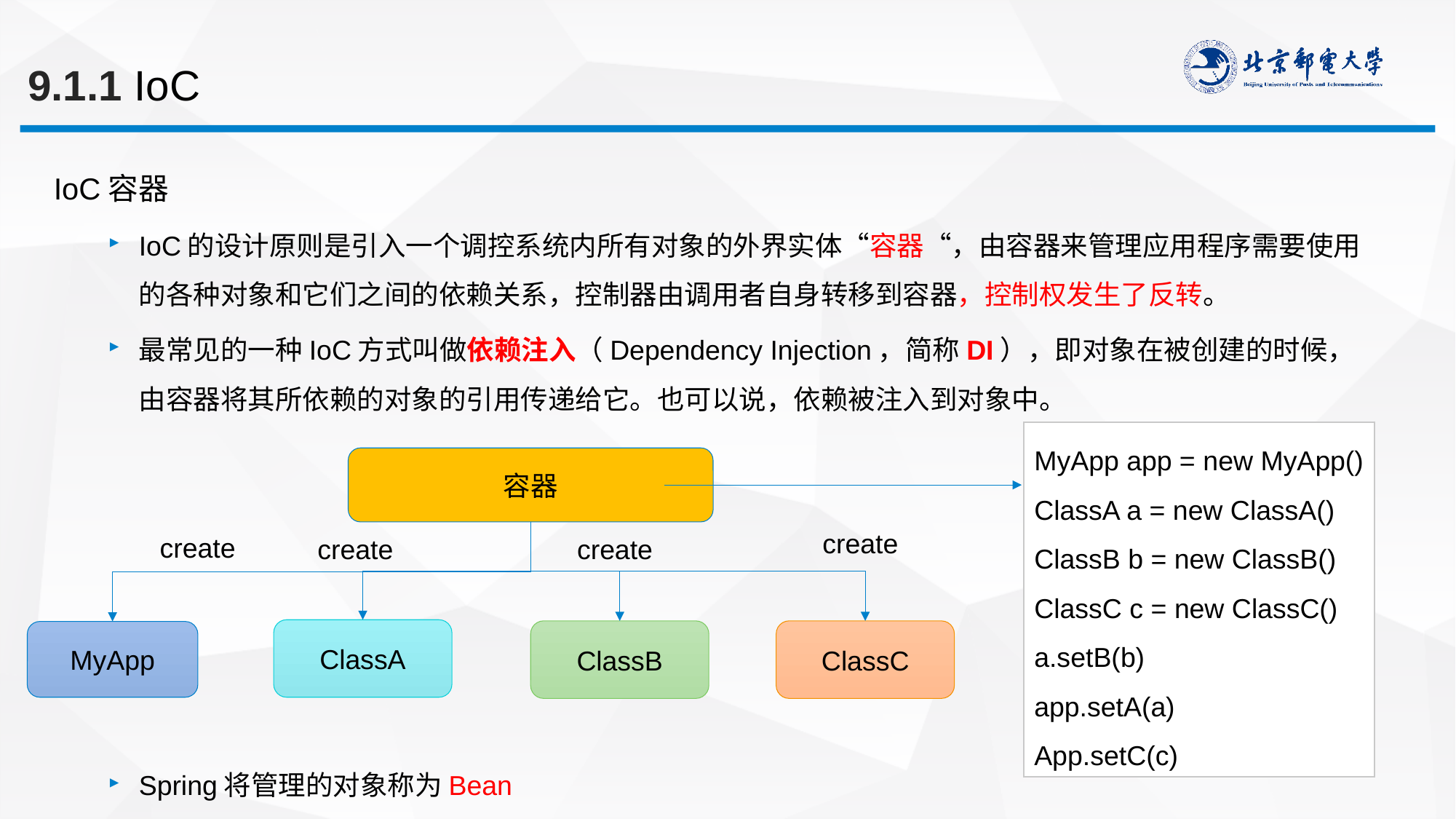

9.1.1 IoC
IoC容器
IoC的设计原则是引入一个调控系统内所有对象的外界实体“容器“，由容器来管理应用程序需要使用的各种对象和它们之间的依赖关系，控制器由调用者自身转移到容器，控制权发生了反转。
最常见的一种IoC方式叫做依赖注入（Dependency Injection，简称DI），即对象在被创建的时候，由容器将其所依赖的对象的引用传递给它。也可以说，依赖被注入到对象中。

Spring将管理的对象称为Bean
MyApp app = new MyApp()
ClassA a = new ClassA()
ClassB b = new ClassB()
ClassC c = new ClassC()
a.setB(b)
app.setA(a)
App.setC(c)
容器
create
create
create
create
ClassA
ClassB
ClassC
MyApp